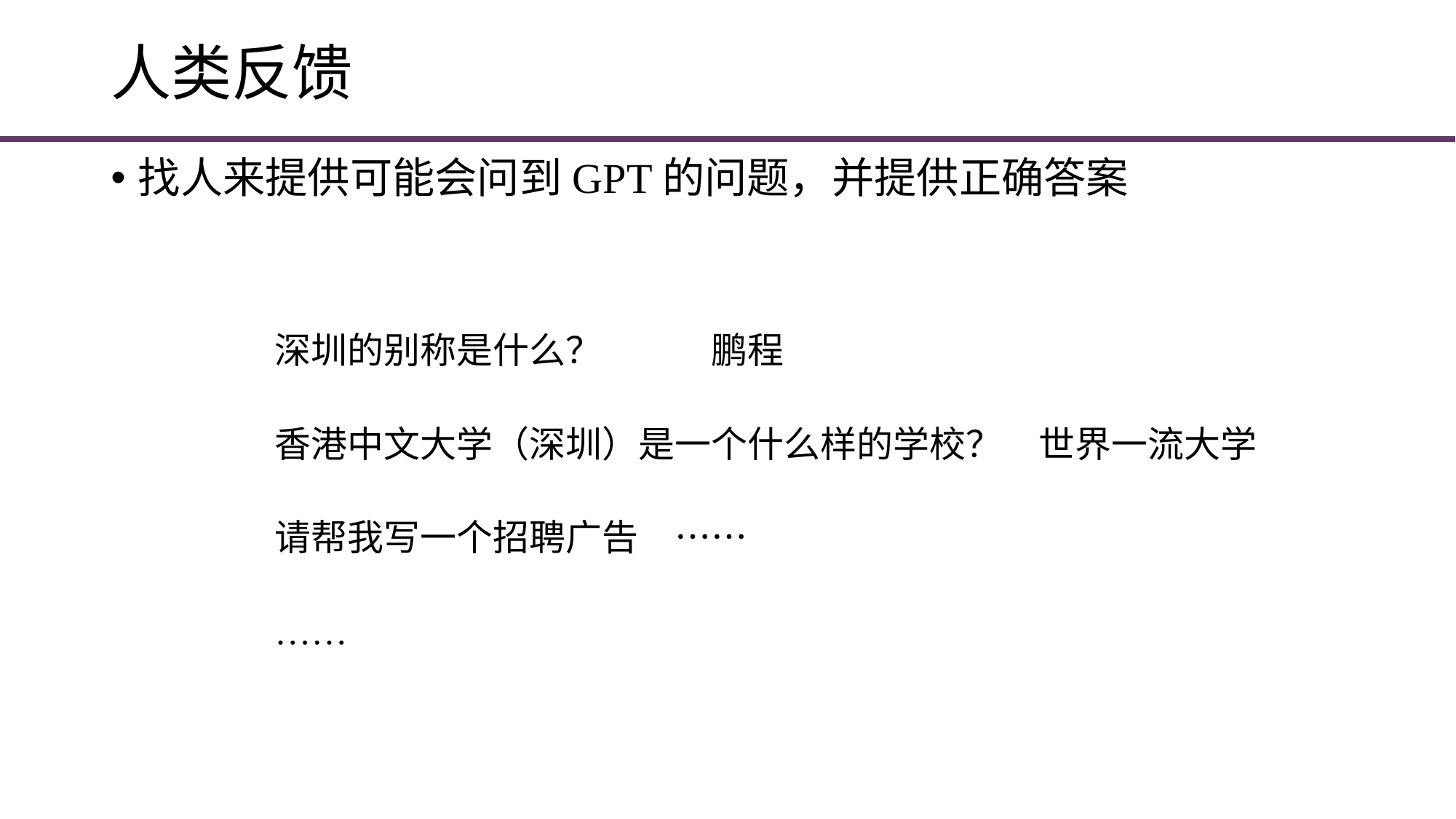

# 人类反馈
找人来提供可能会问到GPT的问题，并提供正确答案

	深圳的别称是什么？	鹏程

	香港中文大学（深圳）是一个什么样的学校？	世界一流大学

	请帮我写一个招聘广告　……

	……